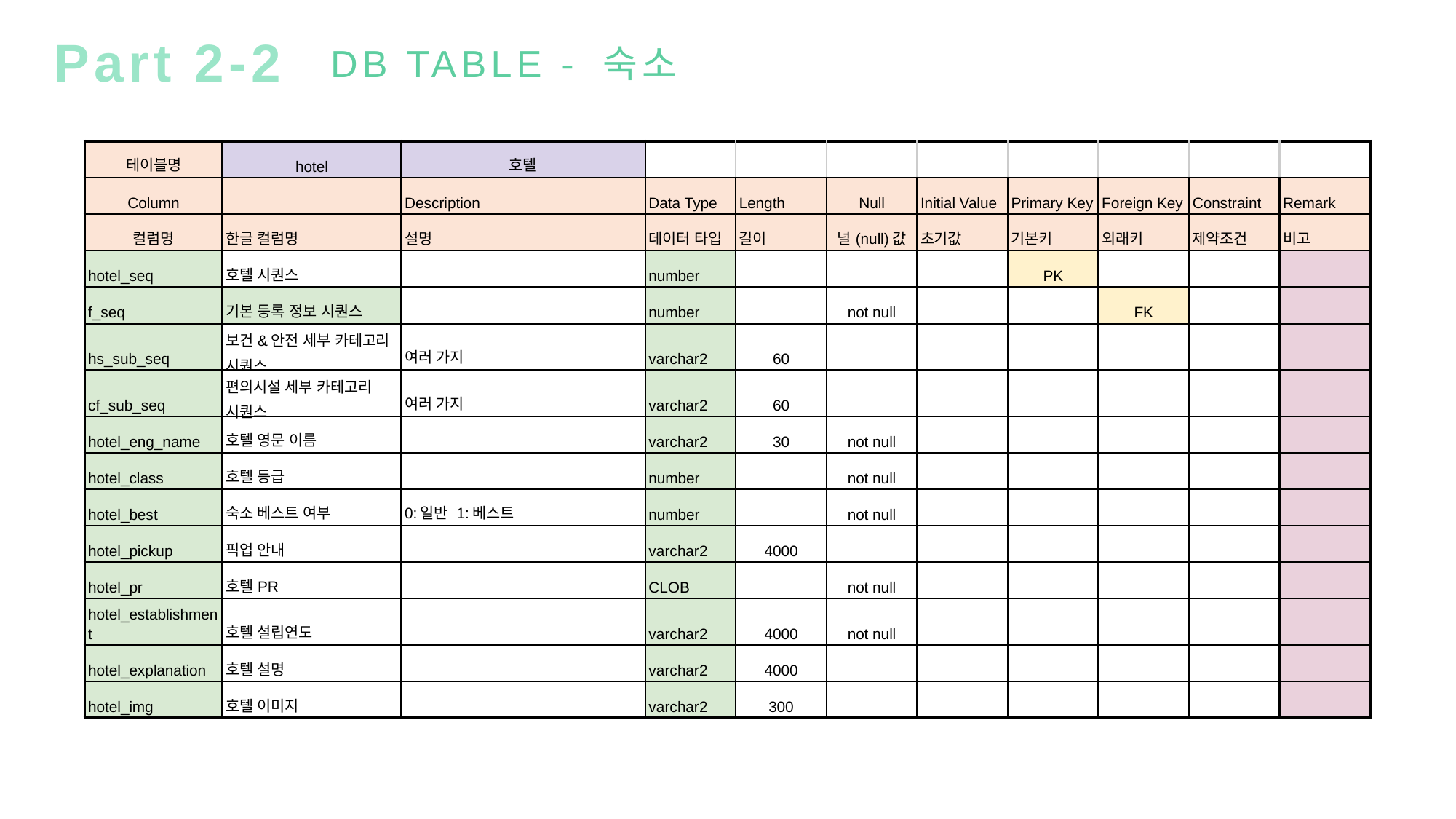

Part 2-2
DB TABLE - 숙소
| 테이블명 | hotel | 호텔 |  |  |  |  |  |  |  |  |
| --- | --- | --- | --- | --- | --- | --- | --- | --- | --- | --- |
| Column |  | Description | Data Type | Length | Null | Initial Value | Primary Key | Foreign Key | Constraint | Remark |
| 컬럼명 | 한글 컬럼명 | 설명 | 데이터 타입 | 길이 | 널(null)값 | 초기값 | 기본키 | 외래키 | 제약조건 | 비고 |
| hotel\_seq | 호텔 시퀀스 |  | number |  |  |  | PK |  |  |  |
| f\_seq | 기본 등록 정보 시퀀스 |  | number |  | not null |  |  | FK |  |  |
| hs\_sub\_seq | 보건&안전 세부 카테고리 시퀀스 | 여러 가지 | varchar2 | 60 |  |  |  |  |  |  |
| cf\_sub\_seq | 편의시설 세부 카테고리 시퀀스 | 여러 가지 | varchar2 | 60 |  |  |  |  |  |  |
| hotel\_eng\_name | 호텔 영문 이름 |  | varchar2 | 30 | not null |  |  |  |  |  |
| hotel\_class | 호텔 등급 |  | number |  | not null |  |  |  |  |  |
| hotel\_best | 숙소 베스트 여부 | 0:일반 1:베스트 | number |  | not null |  |  |  |  |  |
| hotel\_pickup | 픽업 안내 |  | varchar2 | 4000 |  |  |  |  |  |  |
| hotel\_pr | 호텔PR |  | CLOB |  | not null |  |  |  |  |  |
| hotel\_establishment | 호텔 설립연도 |  | varchar2 | 4000 | not null |  |  |  |  |  |
| hotel\_explanation | 호텔 설명 |  | varchar2 | 4000 |  |  |  |  |  |  |
| hotel\_img | 호텔 이미지 |  | varchar2 | 300 |  |  |  |  |  |  |